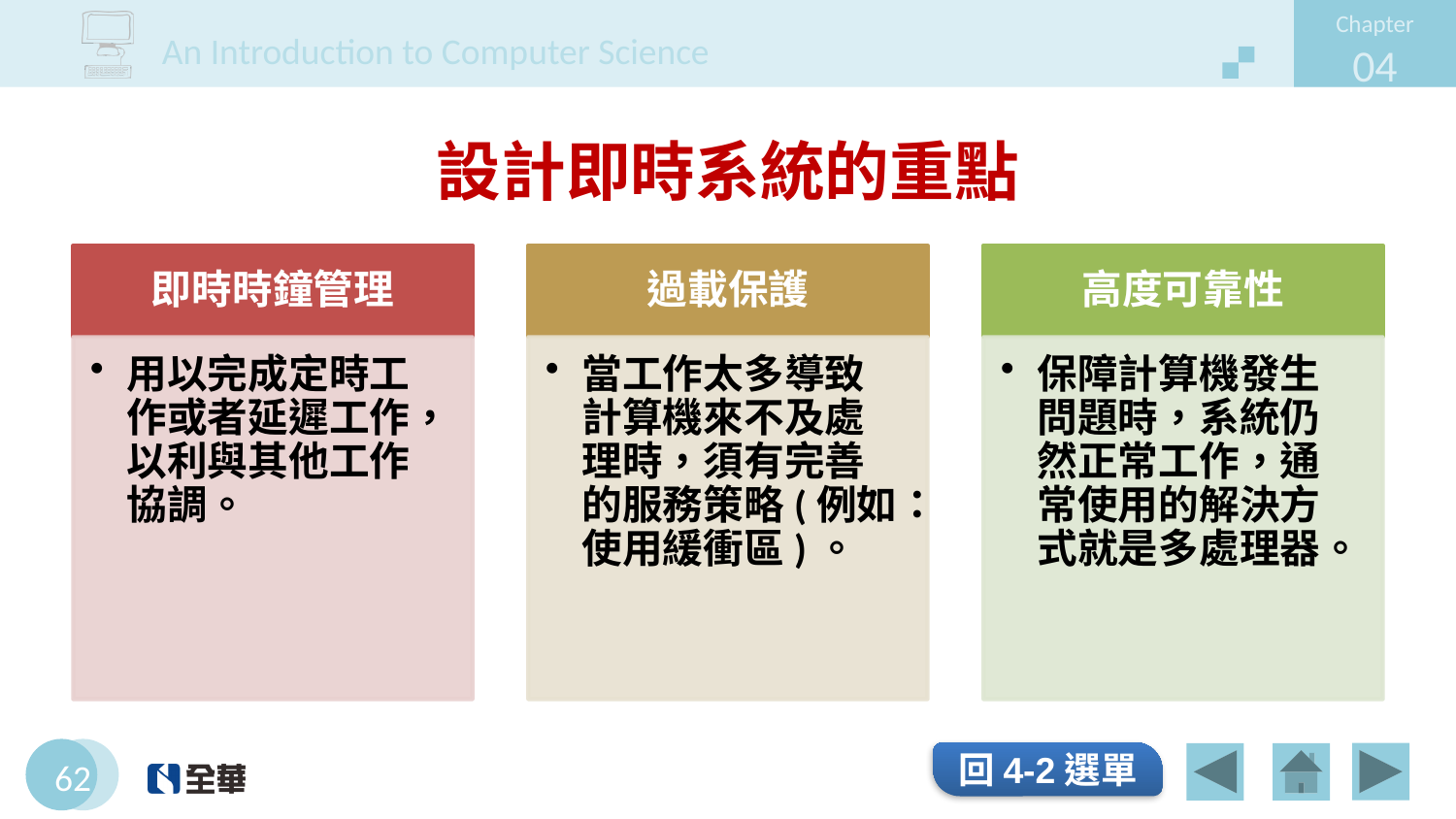

# 設計即時系統的重點
即時時鐘管理
用以完成定時工作或者延遲工作，以利與其他工作協調。
過載保護
當工作太多導致計算機來不及處理時，須有完善的服務策略(例如：使用緩衝區)。
高度可靠性
保障計算機發生問題時，系統仍然正常工作，通常使用的解決方式就是多處理器。
回4-2選單